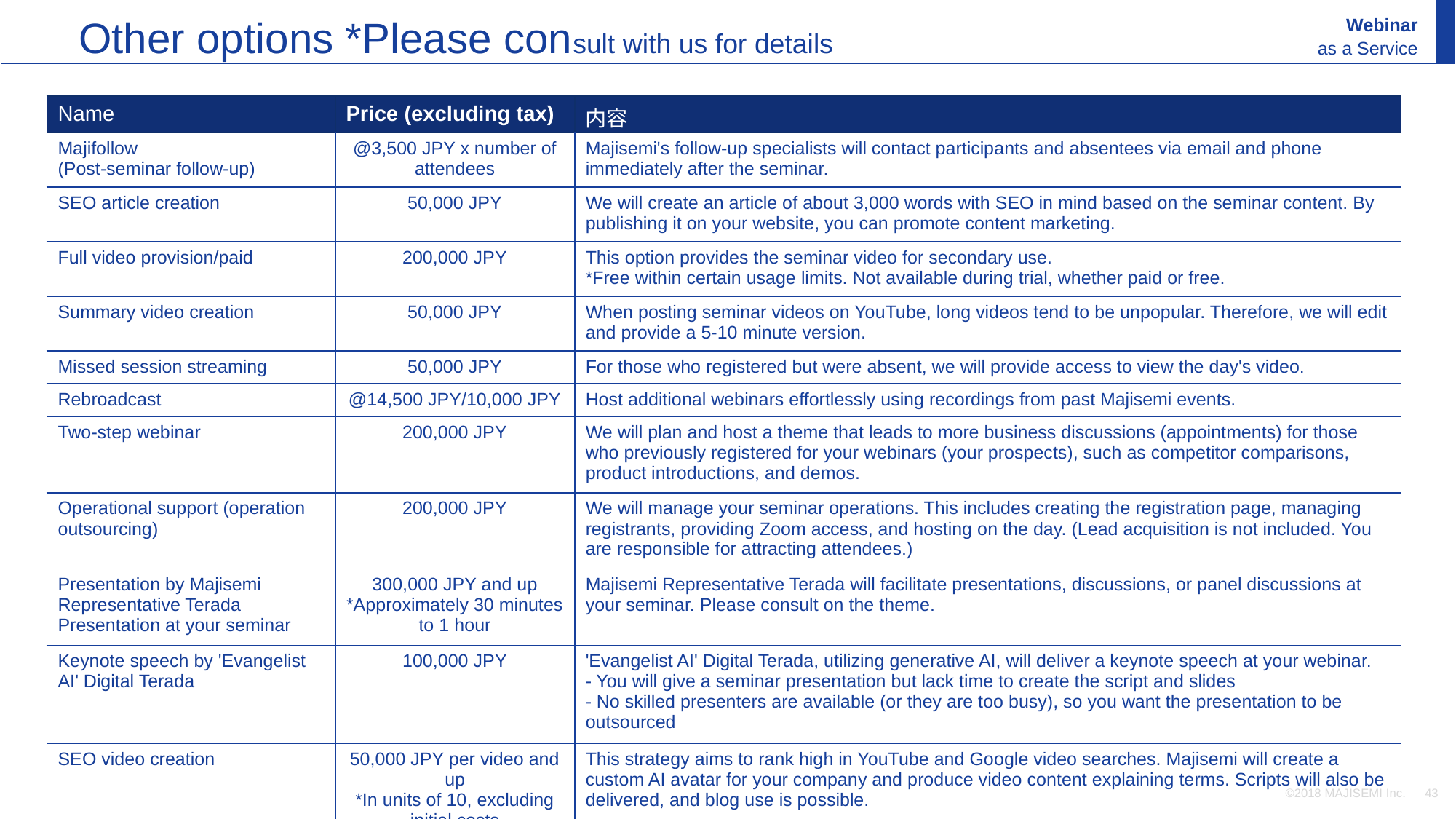

Other options *Please consult with us for details

Webinar
as a Service
| Name | Price (excluding tax) | 内容 |
| --- | --- | --- |
| Majifollow (Post-seminar follow-up) | @3,500 JPY x number of attendees | Majisemi's follow-up specialists will contact participants and absentees via email and phone immediately after the seminar. |
| SEO article creation | 50,000 JPY | We will create an article of about 3,000 words with SEO in mind based on the seminar content. By publishing it on your website, you can promote content marketing. |
| Full video provision/paid | 200,000 JPY | This option provides the seminar video for secondary use. \*Free within certain usage limits. Not available during trial, whether paid or free. |
| Summary video creation | 50,000 JPY | When posting seminar videos on YouTube, long videos tend to be unpopular. Therefore, we will edit and provide a 5-10 minute version. |
| Missed session streaming | 50,000 JPY | For those who registered but were absent, we will provide access to view the day's video. |
| Rebroadcast | @14,500 JPY/10,000 JPY | Host additional webinars effortlessly using recordings from past Majisemi events. |
| Two-step webinar | 200,000 JPY | We will plan and host a theme that leads to more business discussions (appointments) for those who previously registered for your webinars (your prospects), such as competitor comparisons, product introductions, and demos. |
| Operational support (operation outsourcing) | 200,000 JPY | We will manage your seminar operations. This includes creating the registration page, managing registrants, providing Zoom access, and hosting on the day. (Lead acquisition is not included. You are responsible for attracting attendees.) |
| Presentation by Majisemi Representative Terada Presentation at your seminar | 300,000 JPY and up \*Approximately 30 minutes to 1 hour | Majisemi Representative Terada will facilitate presentations, discussions, or panel discussions at your seminar. Please consult on the theme. |
| Keynote speech by 'Evangelist AI' Digital Terada | 100,000 JPY | 'Evangelist AI' Digital Terada, utilizing generative AI, will deliver a keynote speech at your webinar. - You will give a seminar presentation but lack time to create the script and slides - No skilled presenters are available (or they are too busy), so you want the presentation to be outsourced |
| SEO video creation | 50,000 JPY per video and up \*In units of 10, excluding initial costs | This strategy aims to rank high in YouTube and Google video searches. Majisemi will create a custom AI avatar for your company and produce video content explaining terms. Scripts will also be delivered, and blog use is possible. |
| Product comparison video creation | 500,000 JPY and up \*Excluding initial costs | We will create a competitive product comparison video to strongly highlight your product's strengths. Majisemi will create a custom AI avatar for your company and produce product comparison video content. Distribution via webinar is also possible. |
©2018 MAJISEMI Inc.
43